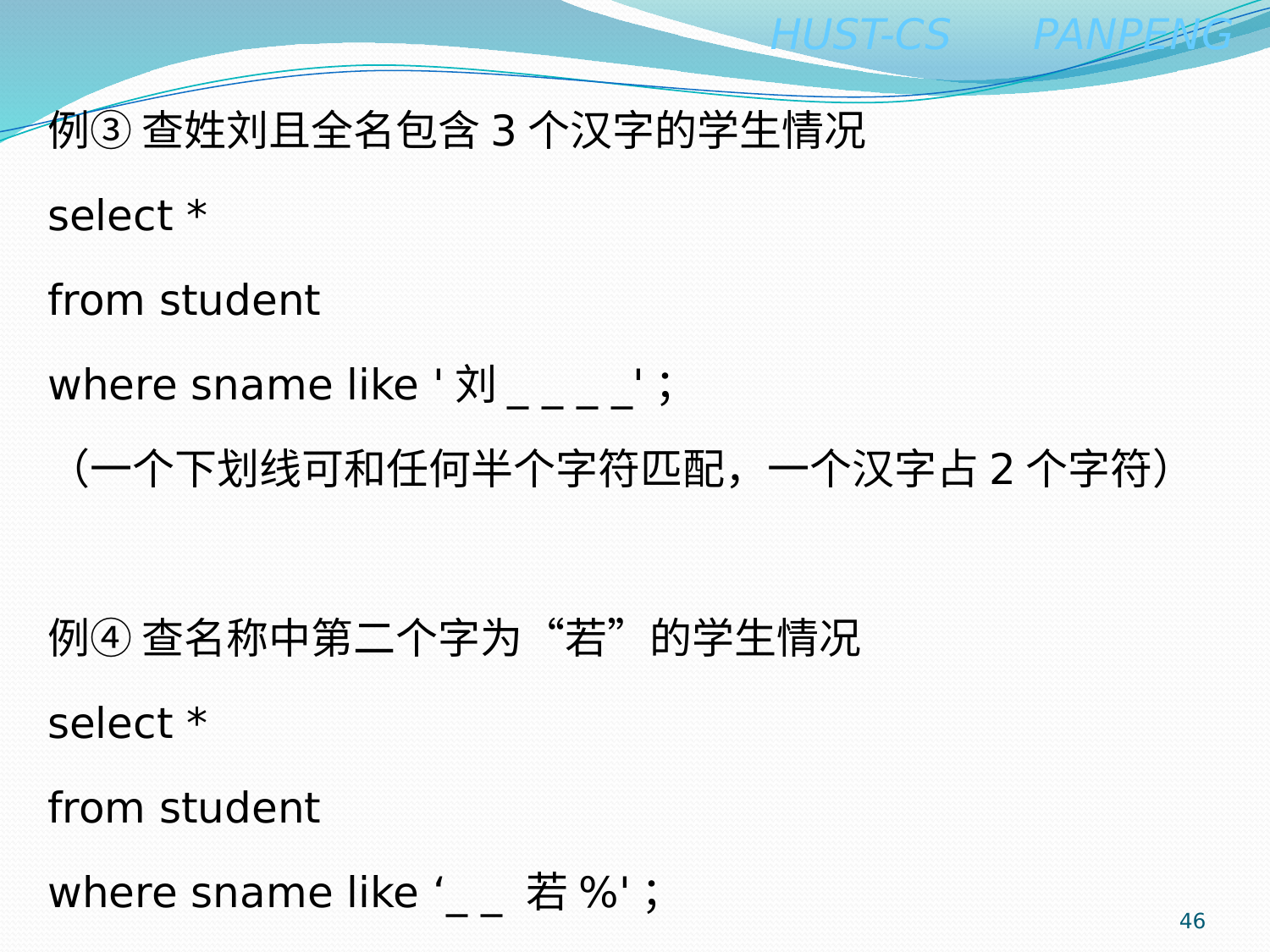

例③ 查姓刘且全名包含3个汉字的学生情况
select *
from student
where sname like '刘_ _ _ _'；
（一个下划线可和任何半个字符匹配，一个汉字占2个字符）

例④ 查名称中第二个字为“若”的学生情况
select *
from student
where sname like ‘_ _ 若%'；
46